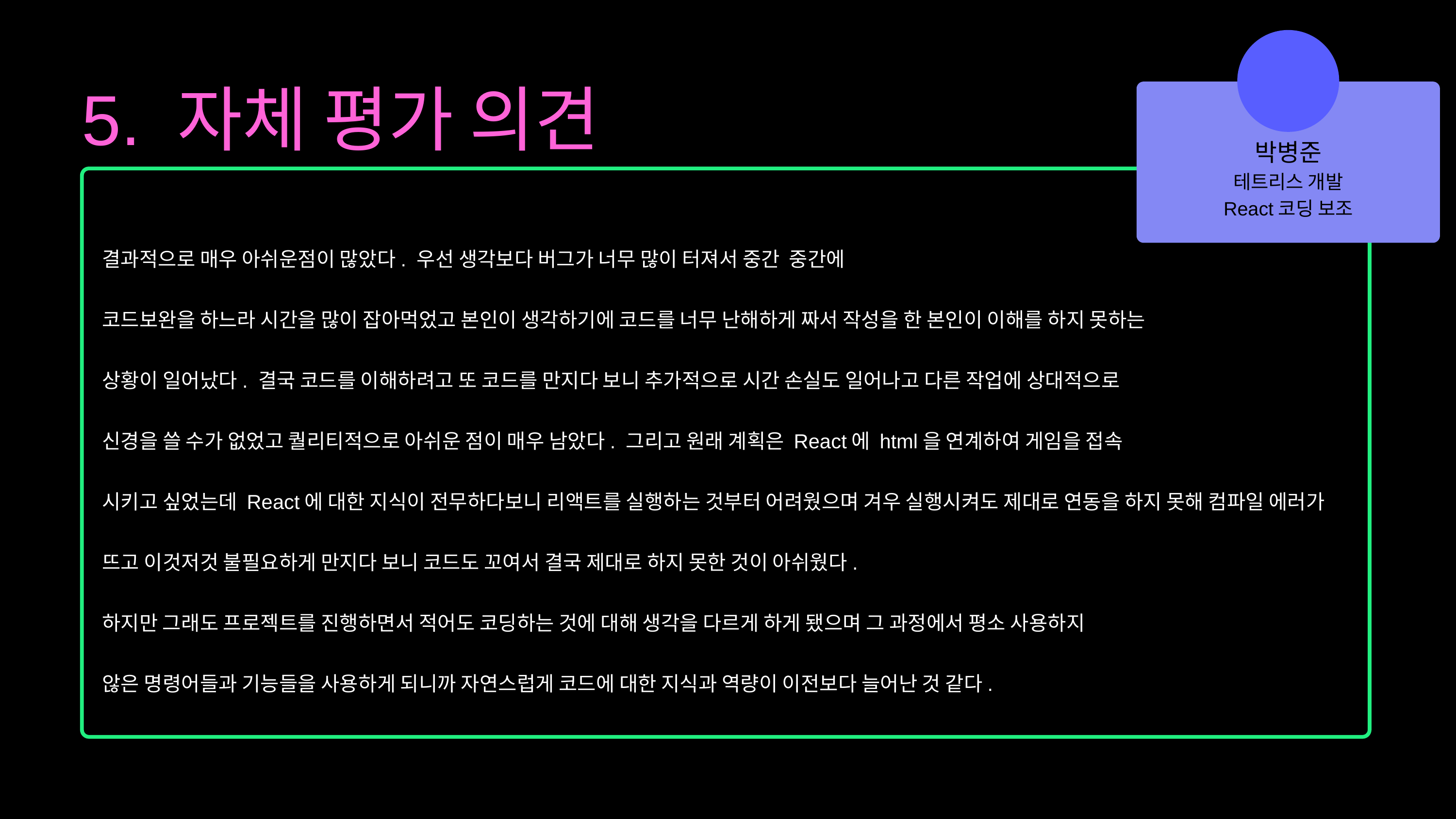

박병준
테트리스 개발
React코딩 보조
5. 자체 평가 의견

결과적으로 매우 아쉬운점이 많았다. 우선 생각보다 버그가 너무 많이 터져서 중간  중간에
코드보완을 하느라 시간을 많이 잡아먹었고 본인이 생각하기에 코드를 너무 난해하게 짜서 작성을 한 본인이 이해를 하지 못하는
상황이 일어났다. 결국 코드를 이해하려고 또 코드를 만지다 보니 추가적으로 시간 손실도 일어나고 다른 작업에 상대적으로
신경을 쓸 수가 없었고 퀄리티적으로 아쉬운 점이 매우 남았다. 그리고 원래 계획은 React에 html을 연계하여 게임을 접속
시키고 싶었는데 React에 대한 지식이 전무하다보니 리액트를 실행하는 것부터 어려웠으며 겨우 실행시켜도 제대로 연동을 하지 못해 컴파일 에러가 뜨고 이것저것 불필요하게 만지다 보니 코드도 꼬여서 결국 제대로 하지 못한 것이 아쉬웠다.
하지만 그래도 프로젝트를 진행하면서 적어도 코딩하는 것에 대해 생각을 다르게 하게 됐으며 그 과정에서 평소 사용하지
않은 명령어들과 기능들을 사용하게 되니까 자연스럽게 코드에 대한 지식과 역량이 이전보다 늘어난 것 같다.